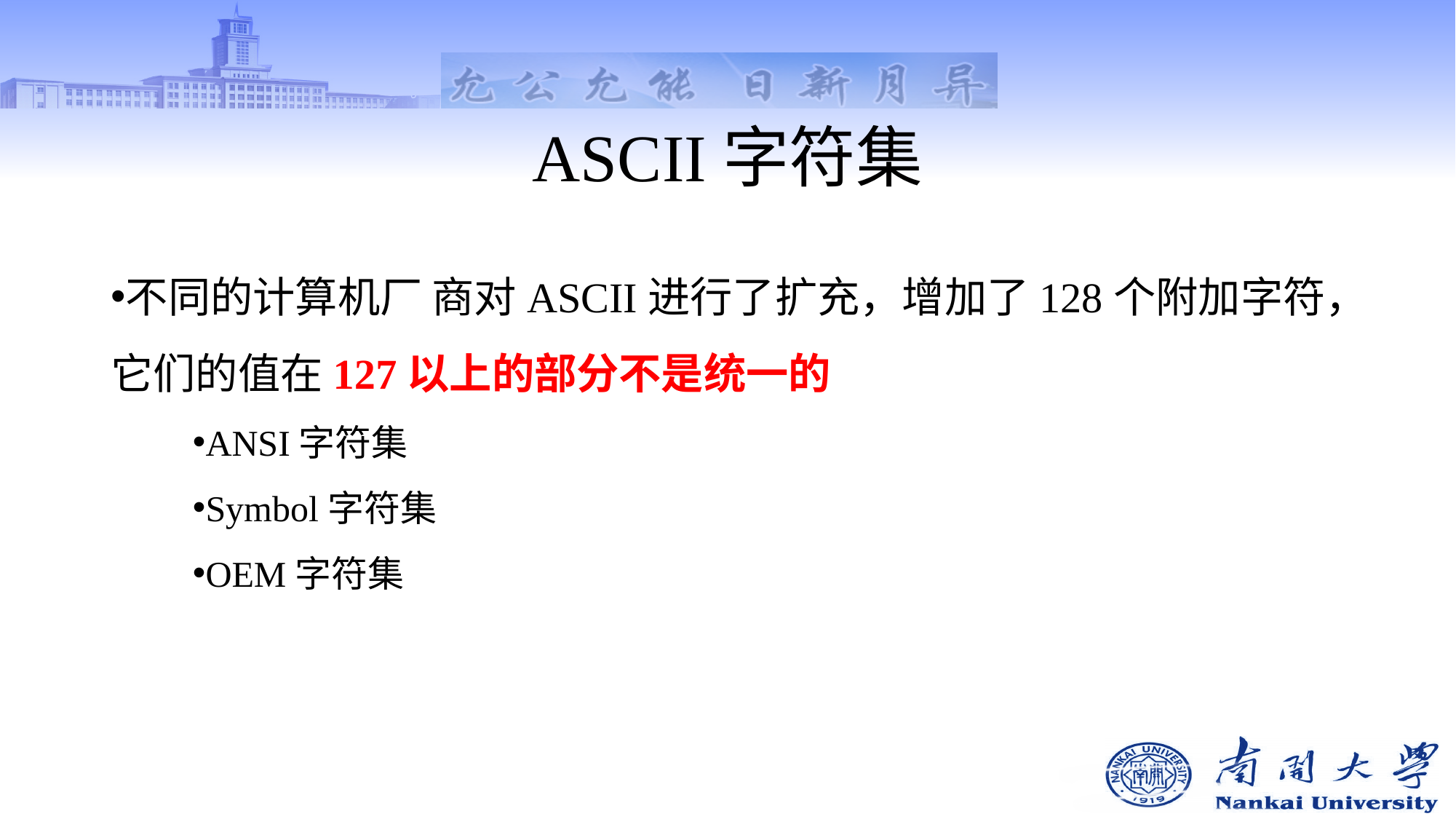

# ASCII字符集
不同的计算机厂 商对ASCII进行了扩充，增加了128个附加字符，它们的值在127以上的部分不是统一的
ANSI字符集
Symbol字符集
OEM字符集